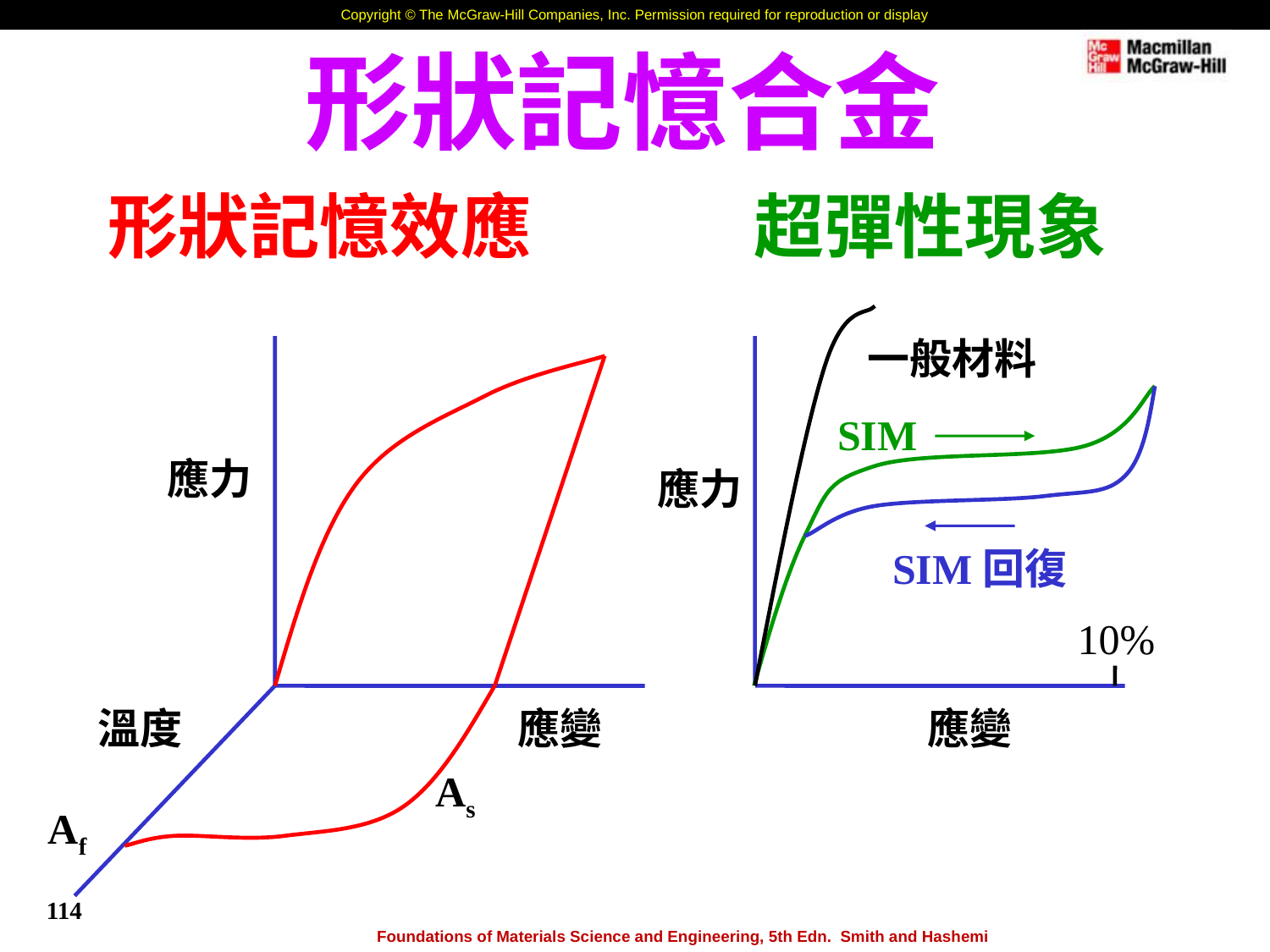

形狀記憶合金
形狀記憶效應
超彈性現象

一般材料

SIM

應力
應力

SIM回復
10%

溫度
應變
應變
As
Af
114